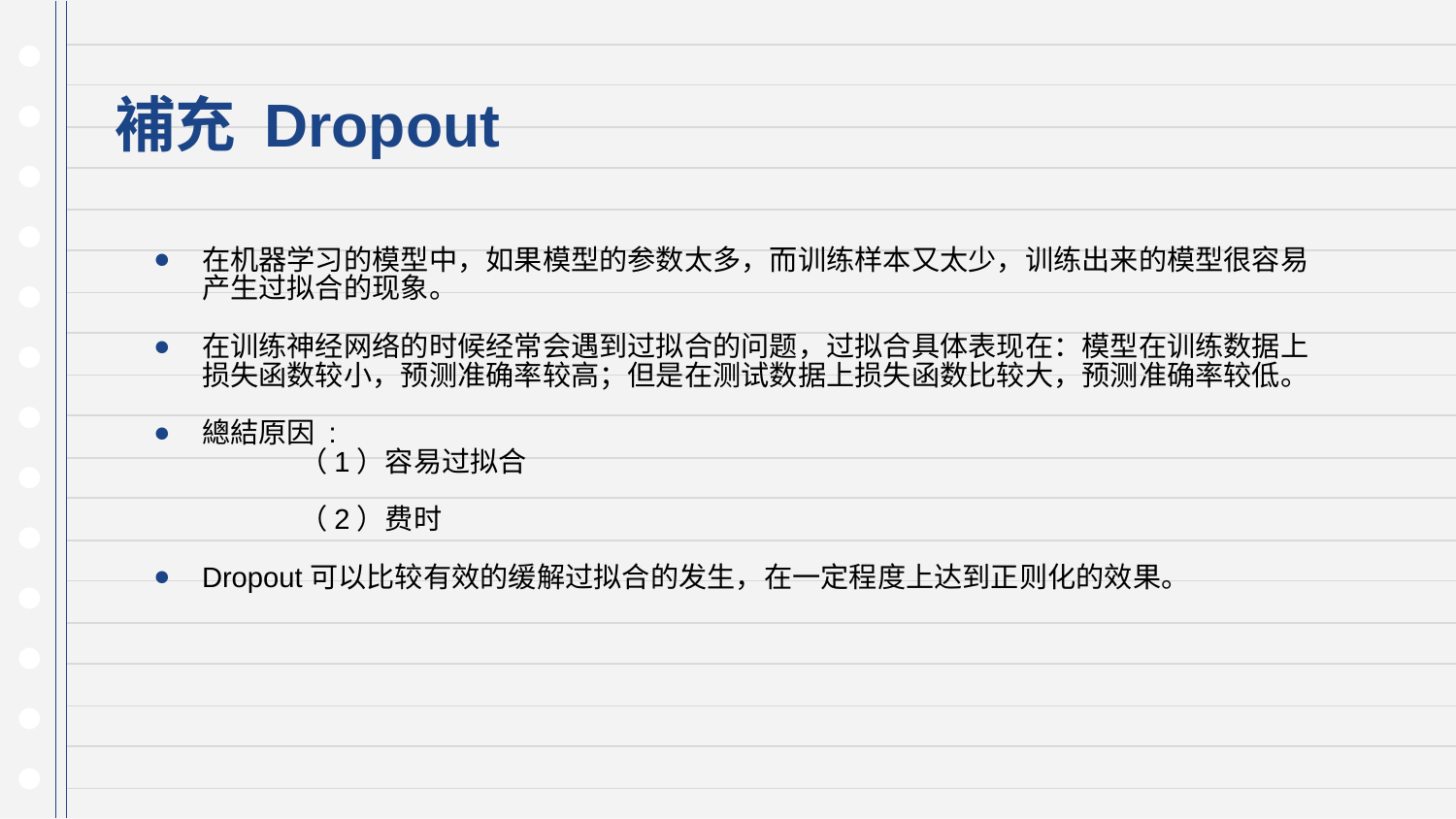

# 補充 Dropout

在机器学习的模型中，如果模型的参数太多，而训练样本又太少，训练出来的模型很容易产生过拟合的现象。

在训练神经网络的时候经常会遇到过拟合的问题，过拟合具体表现在：模型在训练数据上损失函数较小，预测准确率较高；但是在测试数据上损失函数比较大，预测准确率较低。

總結原因 :
	（1）容易过拟合

	（2）费时

Dropout可以比较有效的缓解过拟合的发生，在一定程度上达到正则化的效果。